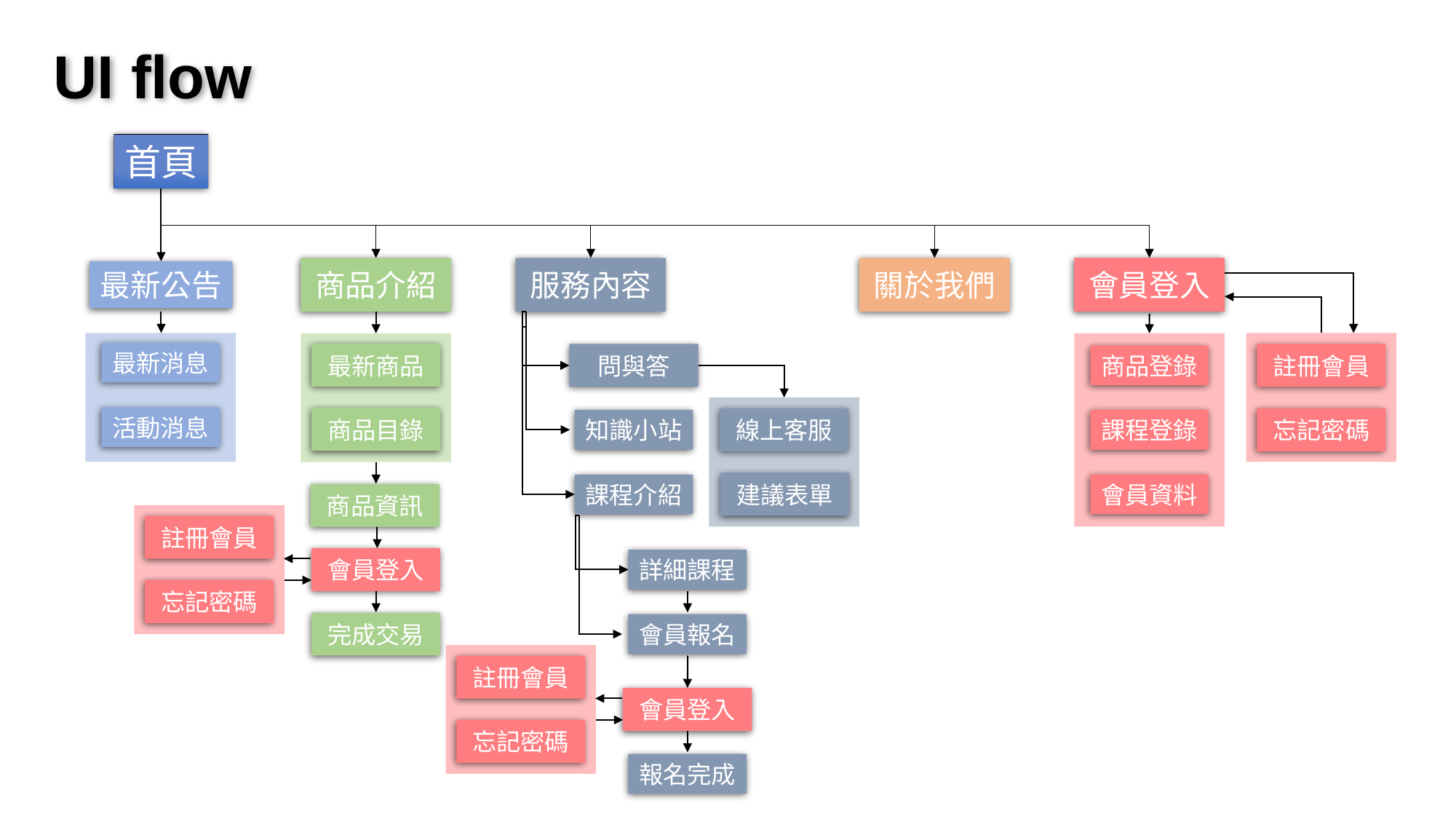

UI flow
首頁
會員登入
服務內容
關於我們
最新公告
商品介紹

最新消息
最新商品
商品登錄
註冊會員
問與答

活動消息
商品目錄
線上客服
知識小站
課程登錄
忘記密碼
建議表單
會員資料
課程介紹
商品資訊

註冊會員
會員登入
詳細課程
忘記密碼
完成交易
會員報名

註冊會員
會員登入
忘記密碼
報名完成